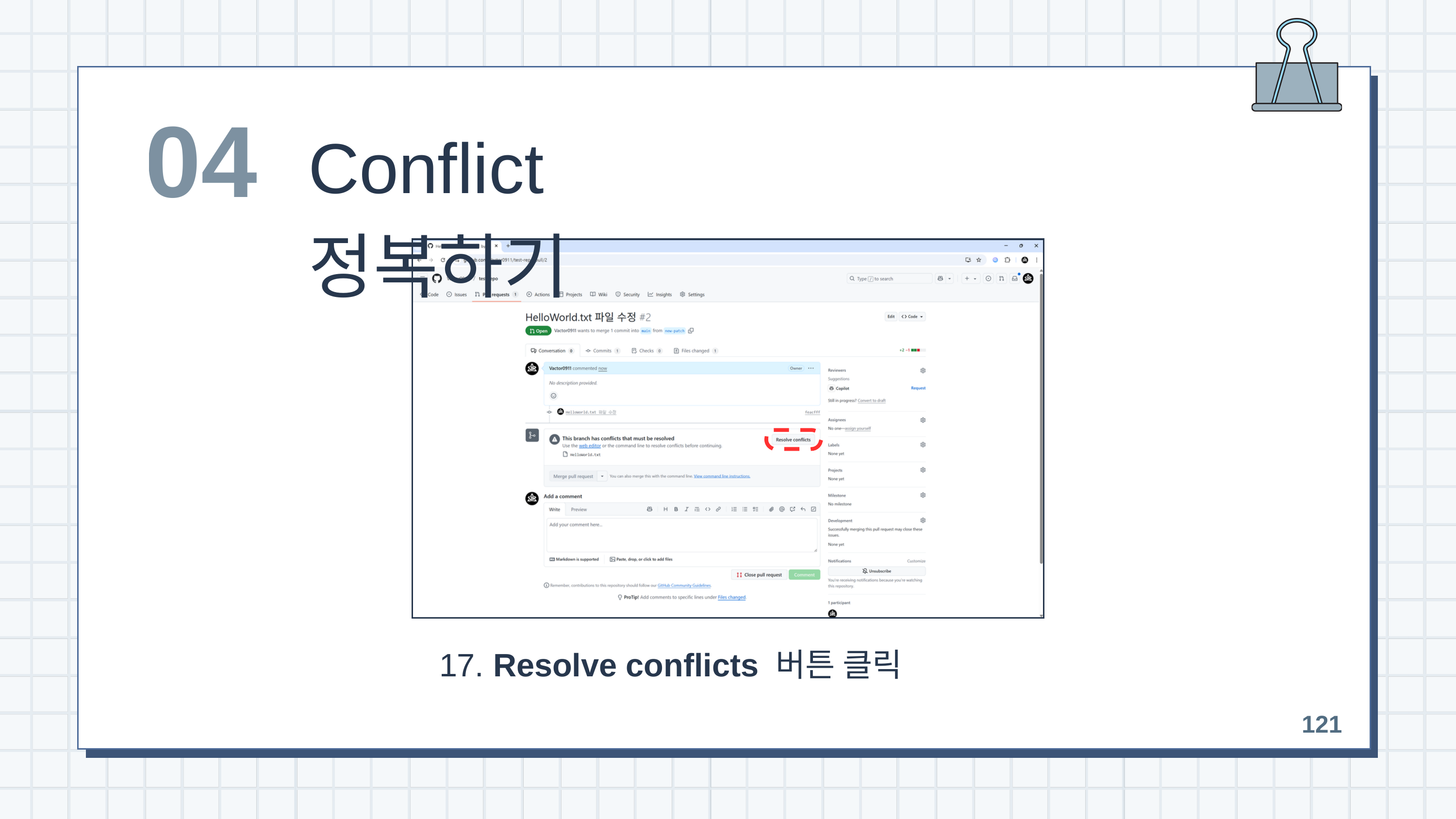

04
Conflict 정복하기

   17. Resolve conflicts 버튼 클릭
121